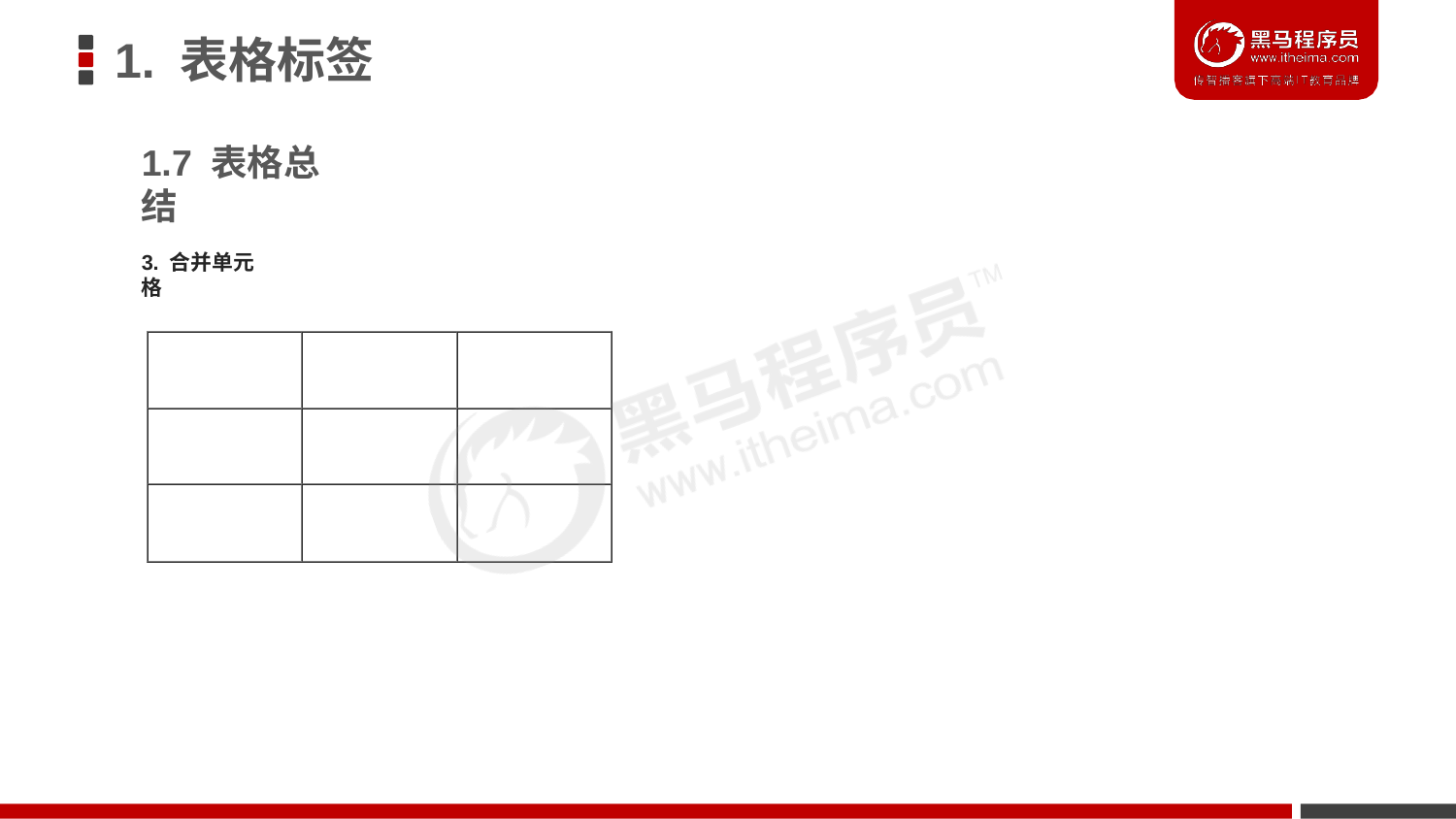

# 1. 表格标签
1.7 表格总结

3. 合并单元格